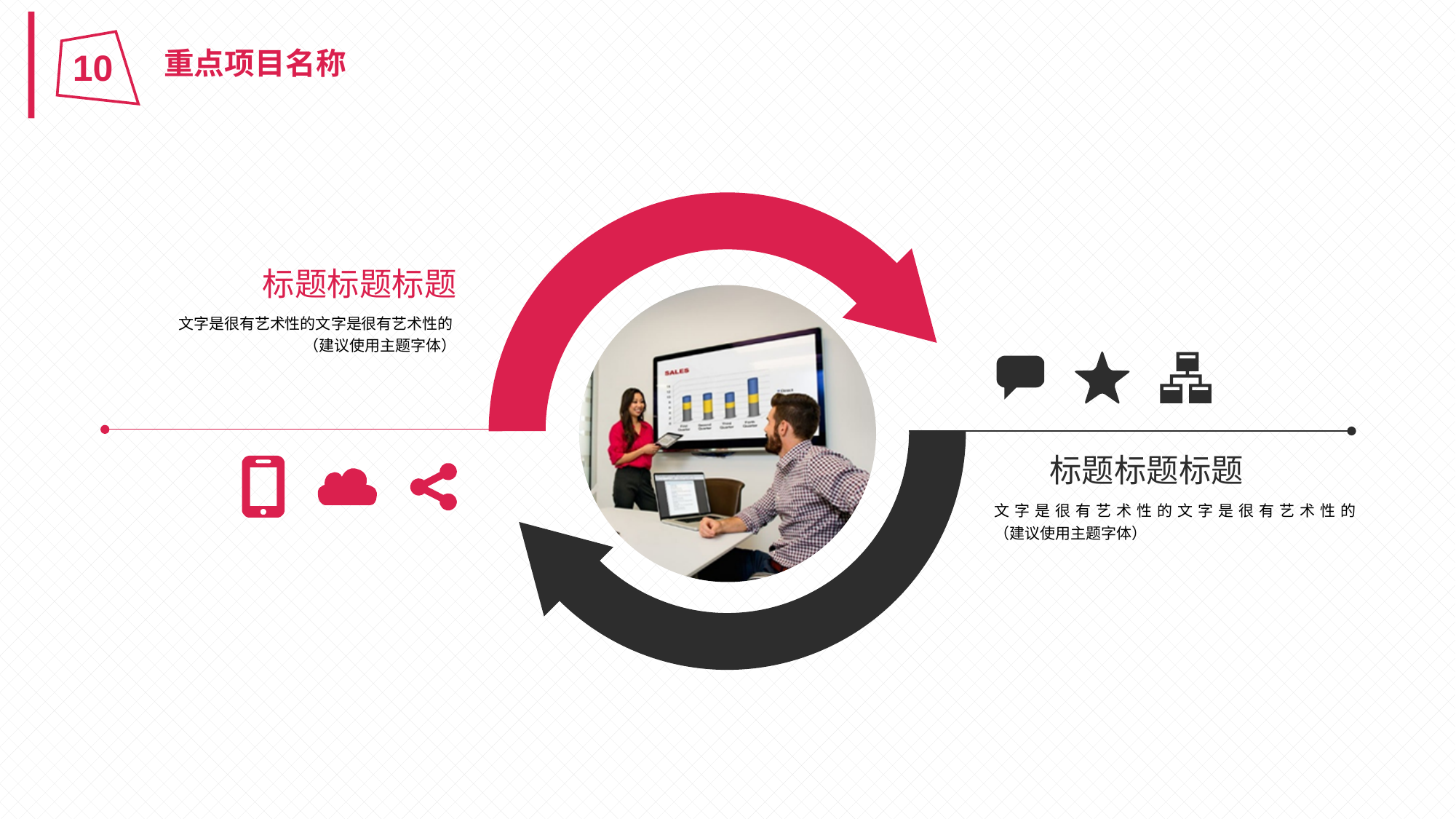

重点项目名称
10

标题标题标题

文字是很有艺术性的文字是很有艺术性的
（建议使用主题字体）
标题标题标题
文字是很有艺术性的文字是很有艺术性的
（建议使用主题字体）